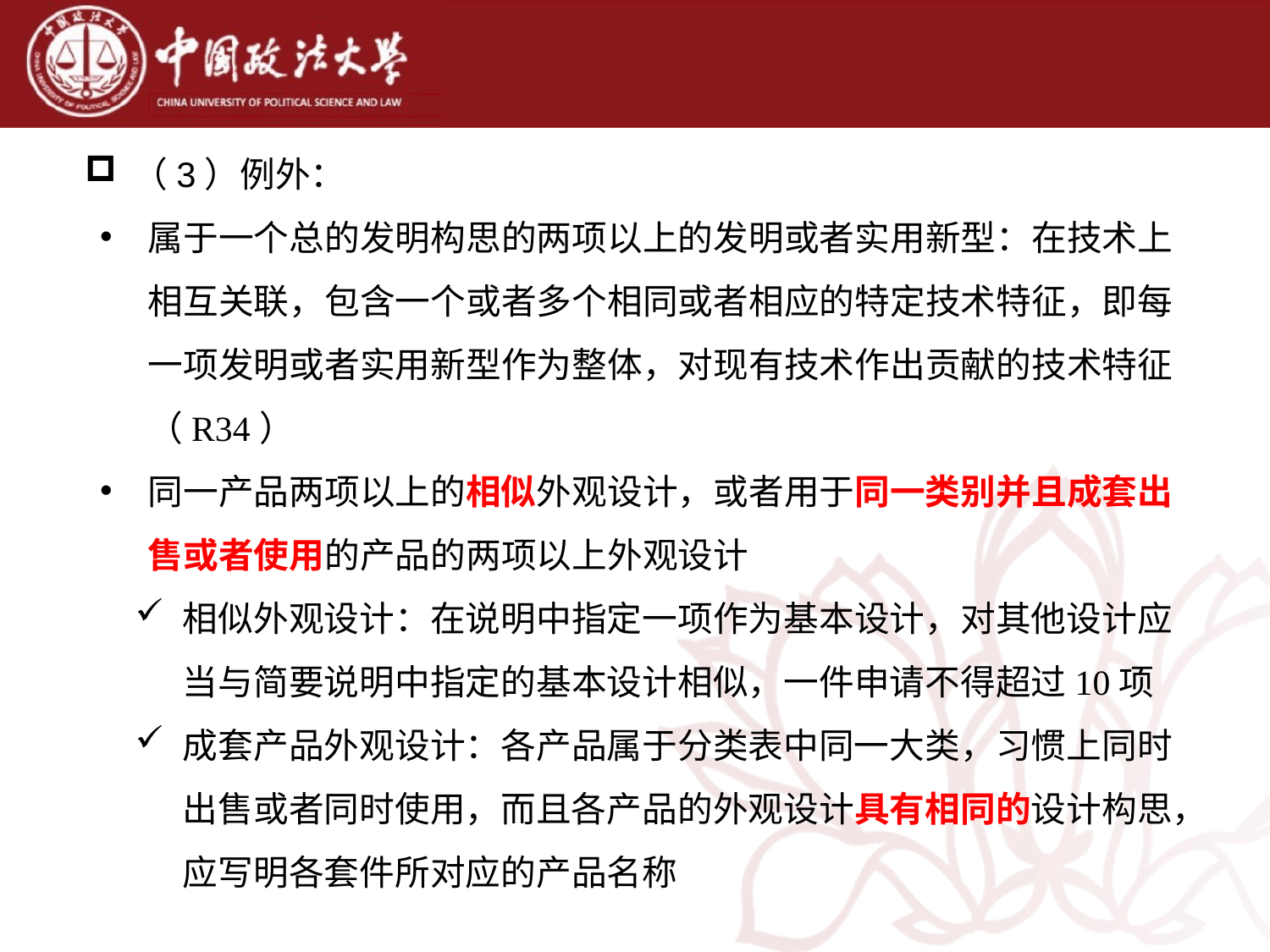

（3）例外：
属于一个总的发明构思的两项以上的发明或者实用新型：在技术上相互关联，包含一个或者多个相同或者相应的特定技术特征，即每一项发明或者实用新型作为整体，对现有技术作出贡献的技术特征（R34）
同一产品两项以上的相似外观设计，或者用于同一类别并且成套出售或者使用的产品的两项以上外观设计
相似外观设计：在说明中指定一项作为基本设计，对其他设计应当与简要说明中指定的基本设计相似，一件申请不得超过10项
成套产品外观设计：各产品属于分类表中同一大类，习惯上同时出售或者同时使用，而且各产品的外观设计具有相同的设计构思，应写明各套件所对应的产品名称